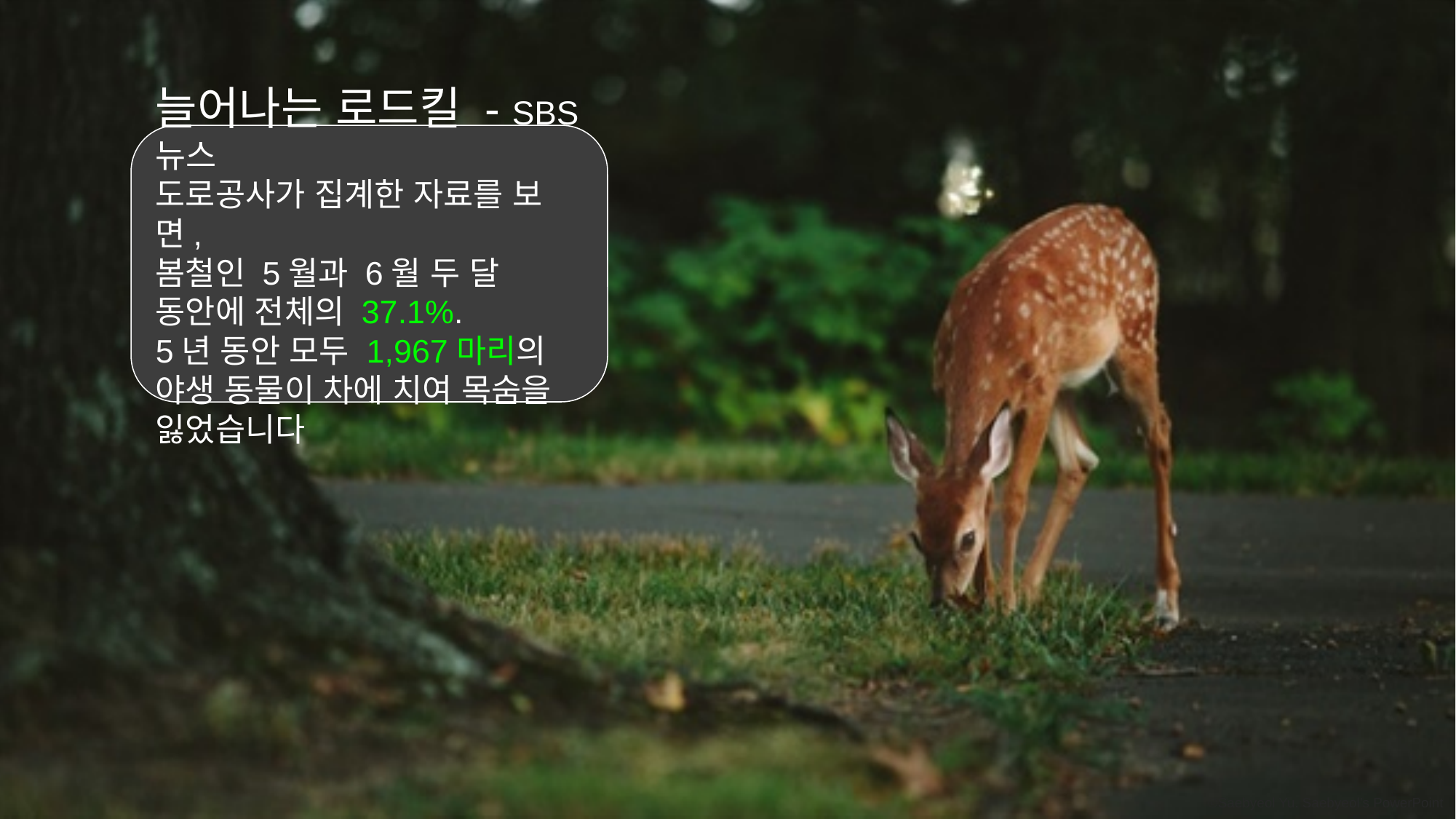

늘어나는 로드킬 - SBS 뉴스
도로공사가 집계한 자료를 보면,
봄철인 5월과 6월 두 달 동안에 전체의 37.1%.
5년 동안 모두 1,967마리의 야생 동물이 차에 치여 목숨을 잃었습니다